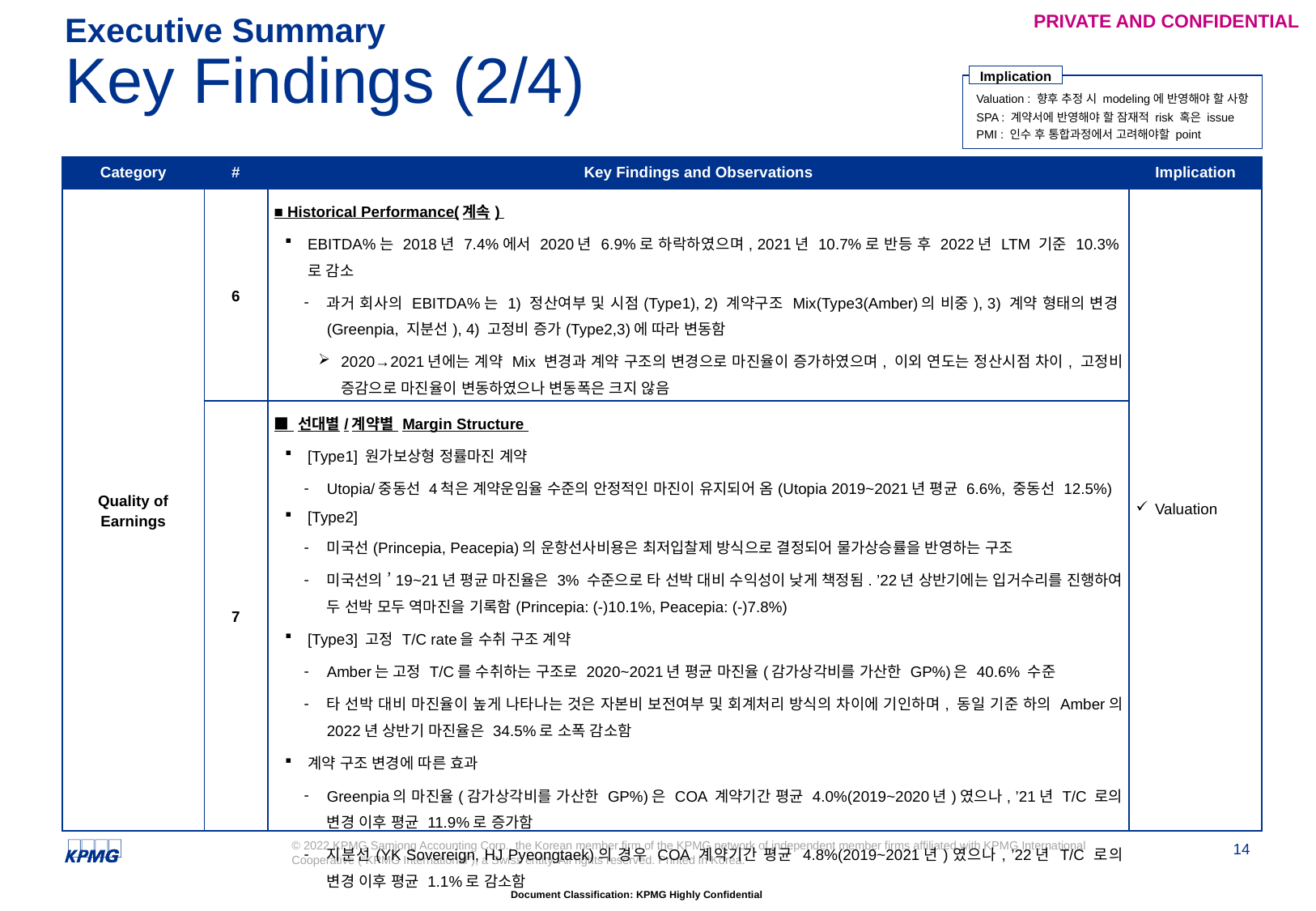

Executive Summary
Key Findings (2/4)
Implication

Valuation : 향후 추정 시 modeling에 반영해야 할 사항
SPA : 계약서에 반영해야 할 잠재적 risk 혹은 issue
PMI : 인수 후 통합과정에서 고려해야할 point
| Category | # | Key Findings and Observations | Implication |
| --- | --- | --- | --- |
| Quality of Earnings | 6 | ■ Historical Performance(계속) EBITDA%는 2018년 7.4%에서 2020년 6.9%로 하락하였으며, 2021년 10.7%로 반등 후 2022년 LTM 기준 10.3%로 감소 과거 회사의 EBITDA%는 1) 정산여부 및 시점(Type1), 2) 계약구조 Mix(Type3(Amber)의 비중), 3) 계약 형태의 변경(Greenpia, 지분선), 4) 고정비 증가(Type2,3)에 따라 변동함 2020→2021년에는 계약 Mix 변경과 계약 구조의 변경으로 마진율이 증가하였으며, 이외 연도는 정산시점 차이, 고정비 증감으로 마진율이 변동하였으나 변동폭은 크지 않음 SG&A는 매출대비 2.0~2.5% 수준이 일정하게 발생하며, EBITDA%에 미치는 영향은 크지 아니함 | Valuation |
|  | 7 | ■ 선대별/계약별 Margin Structure [Type1] 원가보상형 정률마진 계약 Utopia/중동선 4척은 계약운임율 수준의 안정적인 마진이 유지되어 옴(Utopia 2019~2021년 평균 6.6%, 중동선 12.5%) [Type2] 미국선(Princepia, Peacepia)의 운항선사비용은 최저입찰제 방식으로 결정되어 물가상승률을 반영하는 구조 미국선의 ’19~21년 평균 마진율은 3% 수준으로 타 선박 대비 수익성이 낮게 책정됨. ’22년 상반기에는 입거수리를 진행하여 두 선박 모두 역마진을 기록함(Princepia: (-)10.1%, Peacepia: (-)7.8%) [Type3] 고정 T/C rate을 수취 구조 계약 Amber는 고정 T/C를 수취하는 구조로 2020~2021년 평균 마진율(감가상각비를 가산한 GP%)은 40.6% 수준 타 선박 대비 마진율이 높게 나타나는 것은 자본비 보전여부 및 회계처리 방식의 차이에 기인하며, 동일 기준 하의 Amber의 2022년 상반기 마진율은 34.5%로 소폭 감소함 계약 구조 변경에 따른 효과 Greenpia의 마진율(감가상각비를 가산한 GP%)은 COA 계약기간 평균 4.0%(2019~2020년)였으나, ’21년 T/C 로의 변경 이후 평균 11.9%로 증가함 지분선(YK Sovereign, HJ Pyeongtaek)의 경우 COA 계약기간 평균 4.8%(2019~2021년)였으나, ’22년 T/C 로의 변경 이후 평균 1.1%로 감소함 | Valuation |